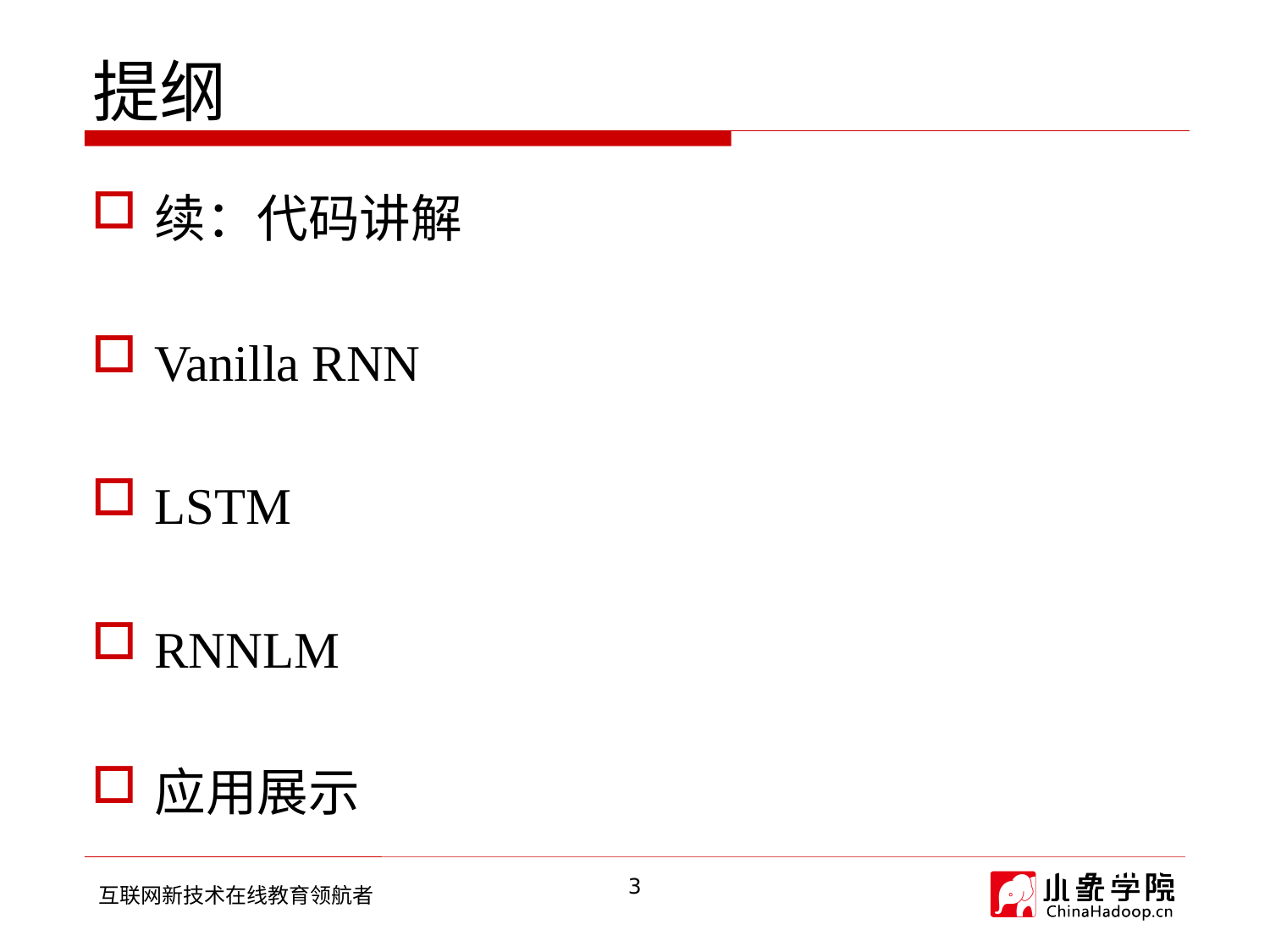

# 提纲
续：代码讲解

Vanilla RNN

LSTM

RNNLM

应用展示
3